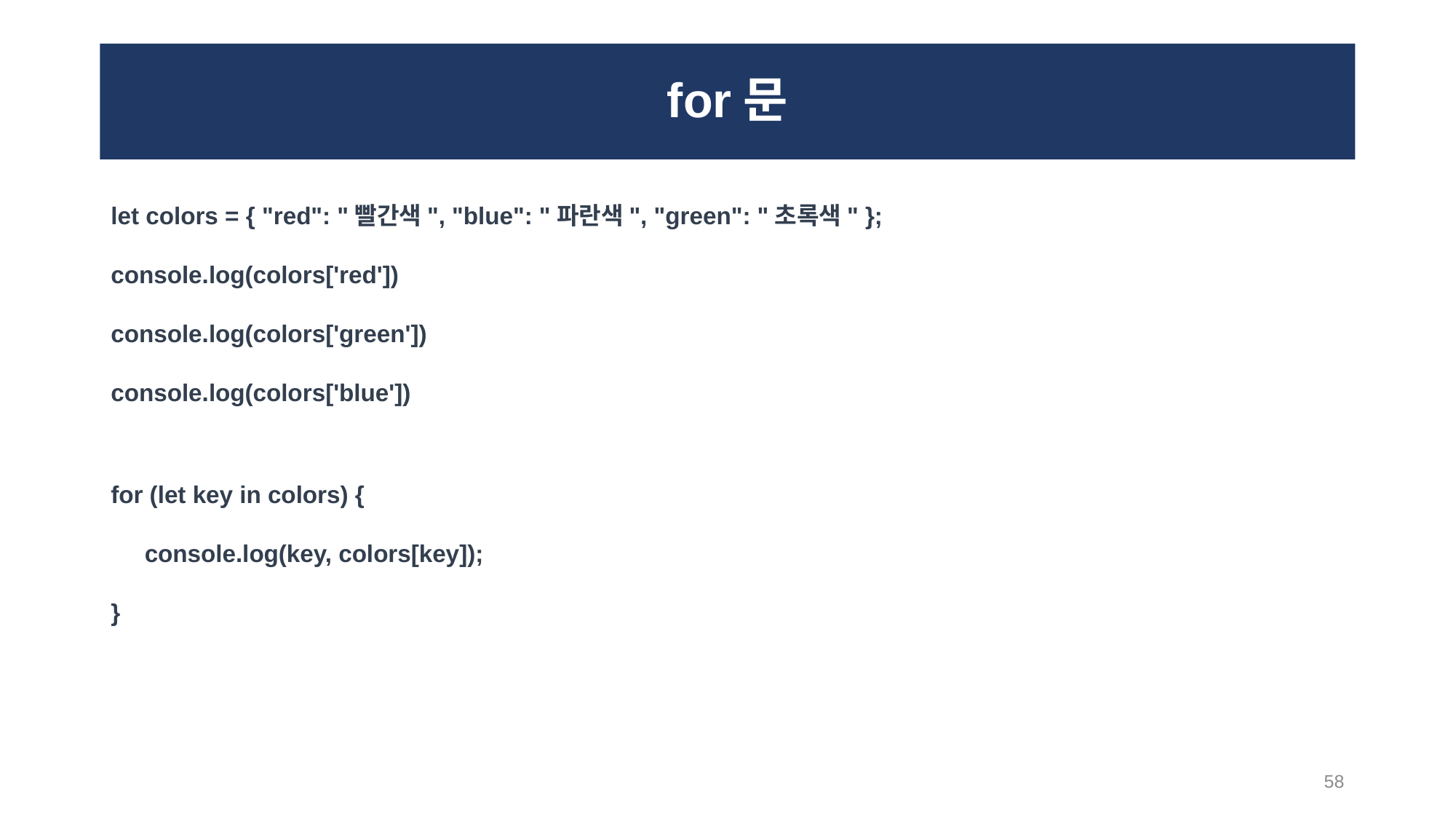

# for문
let colors = { "red": "빨간색", "blue": "파란색", "green": "초록색" };
console.log(colors['red'])
console.log(colors['green'])
console.log(colors['blue'])
for (let key in colors) {
     console.log(key, colors[key]);
}

58